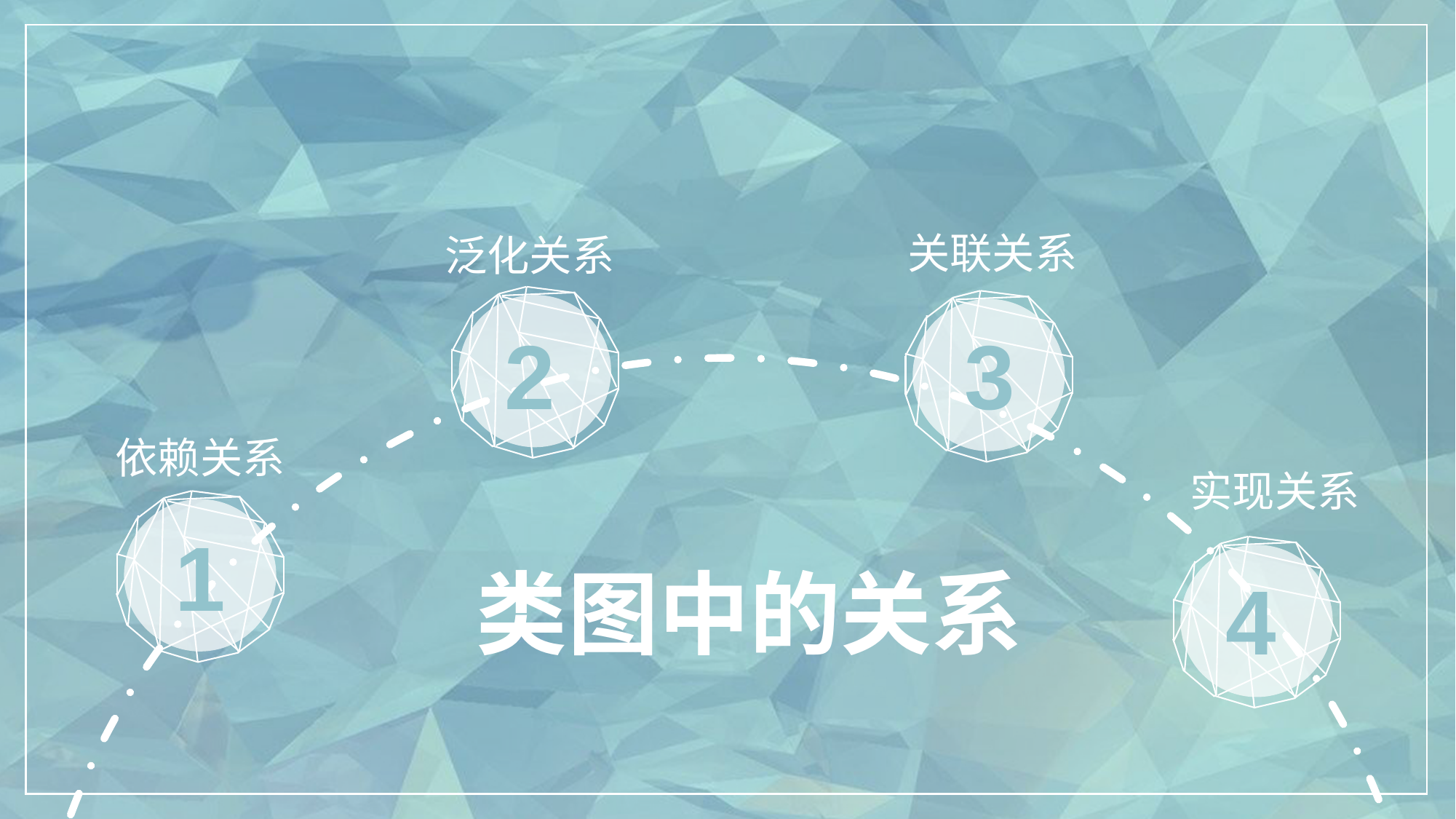

关联关系
泛化关系

2
3

依赖关系
实现关系

1

类图中的关系
4